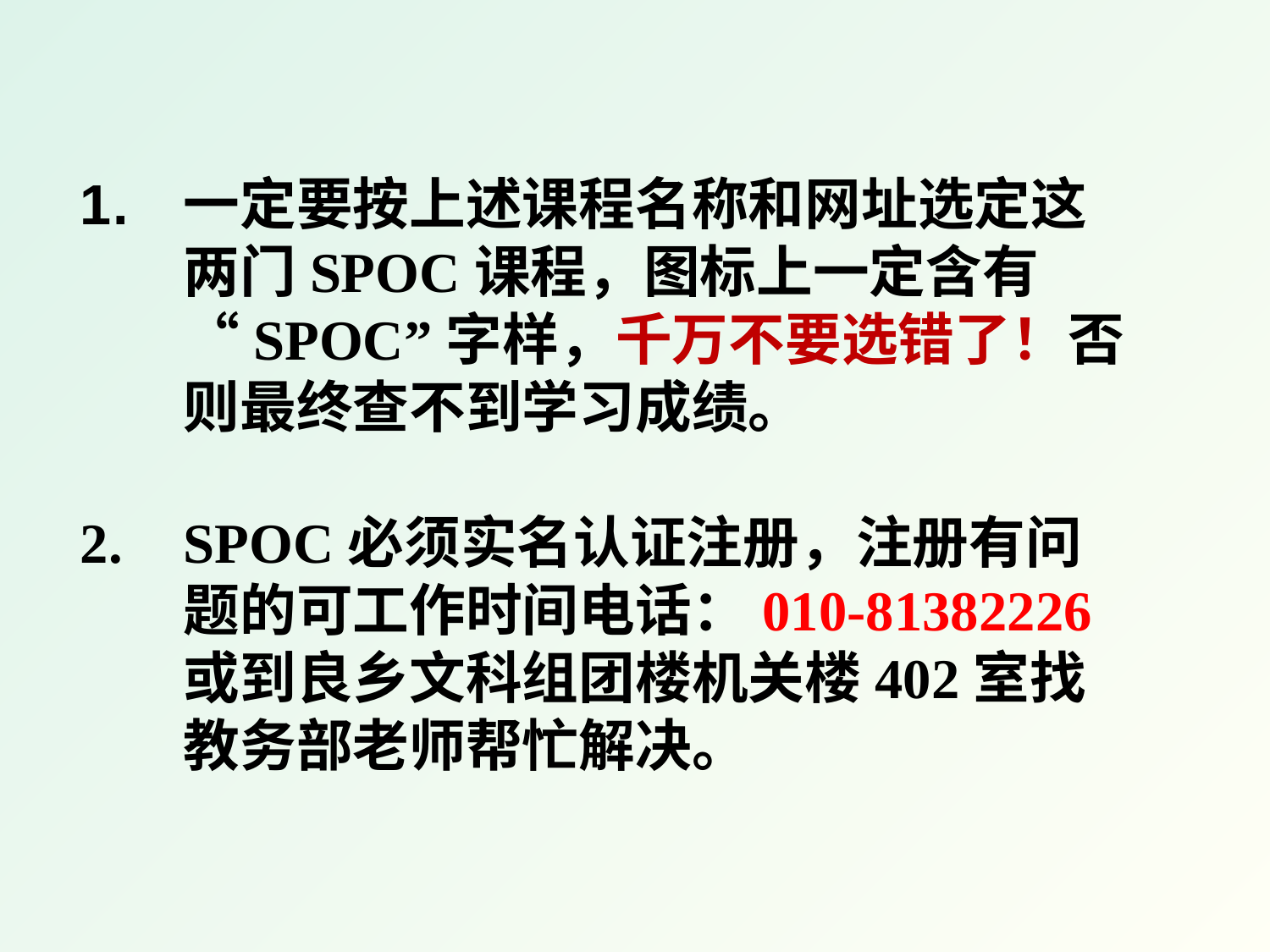

一定要按上述课程名称和网址选定这两门SPOC课程，图标上一定含有“SPOC”字样，千万不要选错了！否则最终查不到学习成绩。

SPOC必须实名认证注册，注册有问题的可工作时间电话：010-81382226或到良乡文科组团楼机关楼402室找教务部老师帮忙解决。